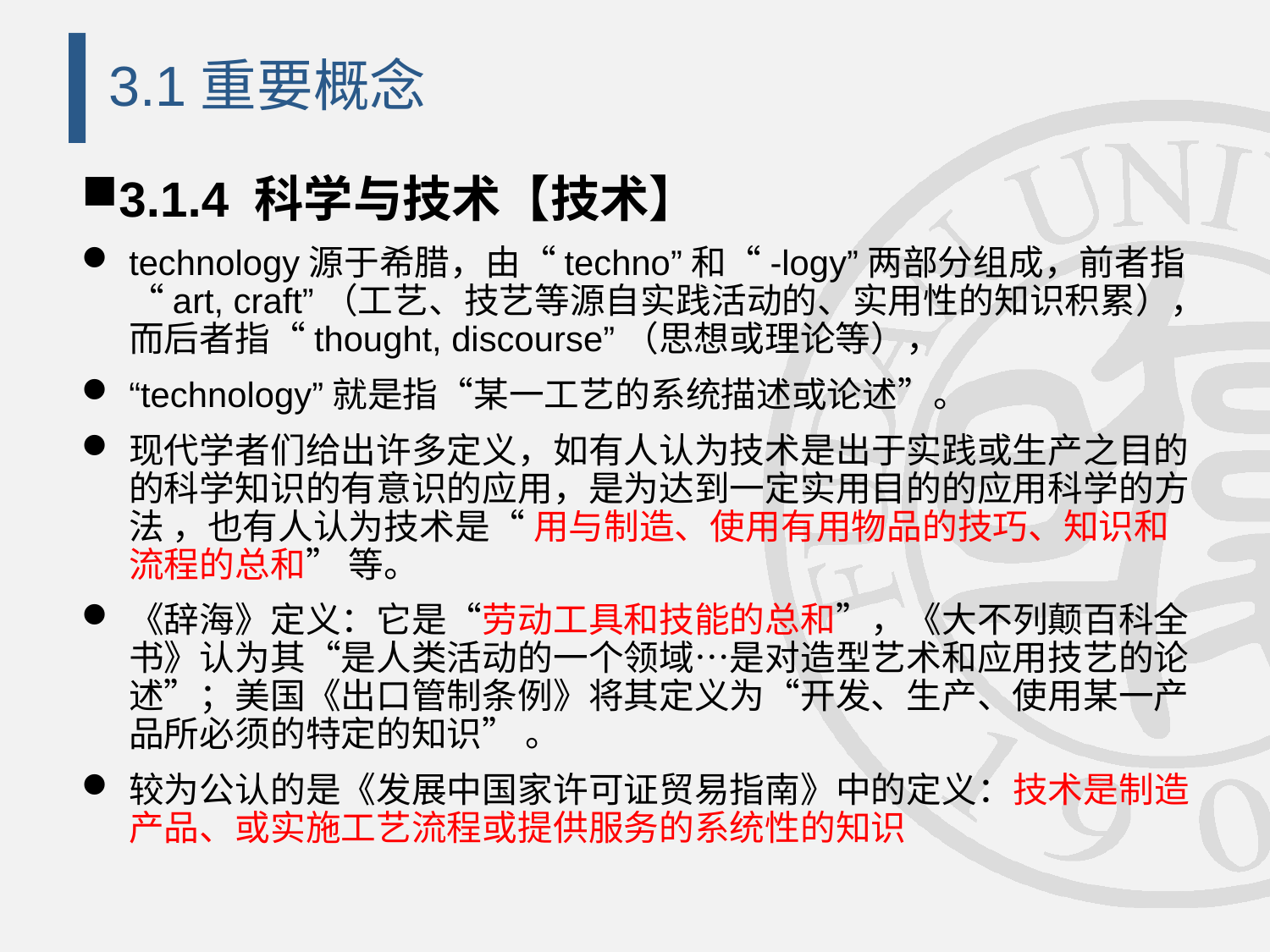

# 3.1重要概念
3.1.4 科学与技术【技术】
technology源于希腊，由“techno”和“-logy”两部分组成，前者指“art, craft”（工艺、技艺等源自实践活动的、实用性的知识积累），而后者指“thought, discourse”（思想或理论等），
“technology”就是指“某一工艺的系统描述或论述”。
现代学者们给出许多定义，如有人认为技术是出于实践或生产之目的的科学知识的有意识的应用，是为达到一定实用目的的应用科学的方法 ，也有人认为技术是“ 用与制造、使用有用物品的技巧、知识和流程的总和” 等。
《辞海》定义：它是“劳动工具和技能的总和”，《大不列颠百科全书》认为其“是人类活动的一个领域…是对造型艺术和应用技艺的论述”；美国《出口管制条例》将其定义为“开发、生产、使用某一产品所必须的特定的知识” 。
较为公认的是《发展中国家许可证贸易指南》中的定义：技术是制造产品、或实施工艺流程或提供服务的系统性的知识